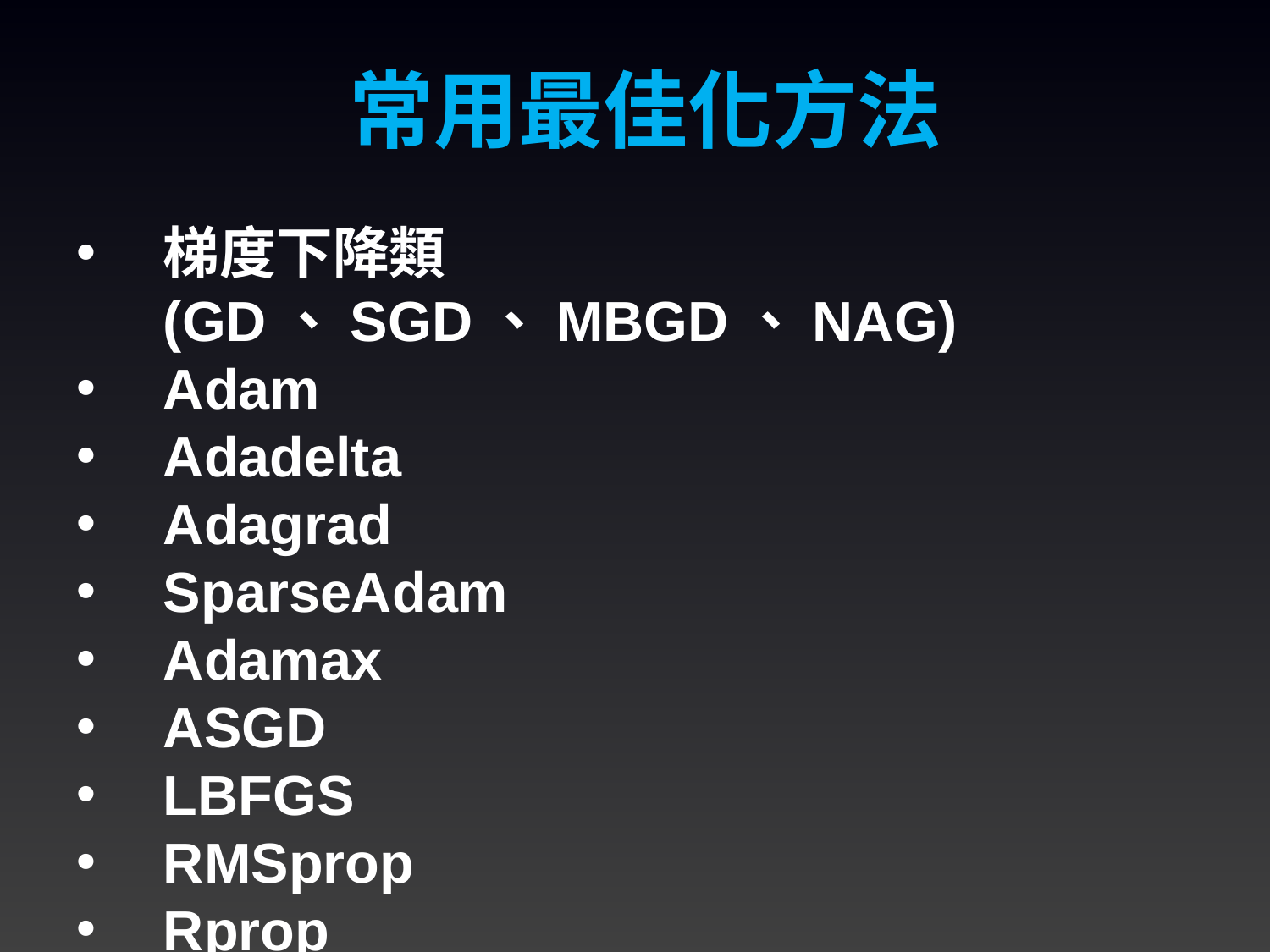

常用最佳化方法
梯度下降類(GD、SGD、MBGD、NAG)
Adam
Adadelta
Adagrad
SparseAdam
Adamax
ASGD
LBFGS
RMSprop
Rprop